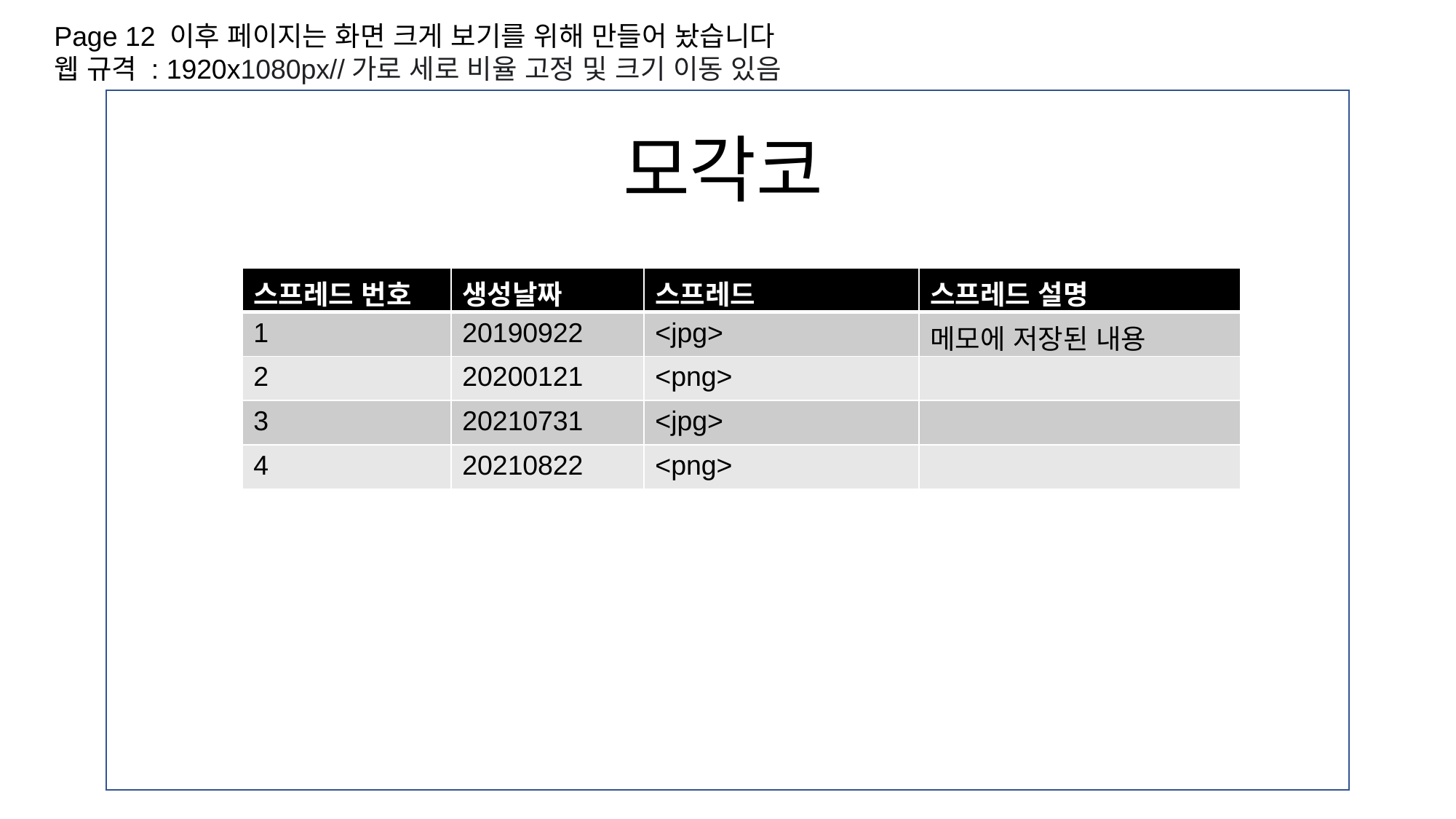

Page 12 이후 페이지는 화면 크게 보기를 위해 만들어 놨습니다
웹 규격 : 1920x1080px//가로 세로 비율 고정 및 크기 이동 있음
모각코
| 스프레드 번호 | 생성날짜 | 스프레드 | 스프레드 설명 |
| --- | --- | --- | --- |
| 1 | 20190922 | <jpg> | 메모에 저장된 내용 |
| 2 | 20200121 | <png> |  |
| 3 | 20210731 | <jpg> |  |
| 4 | 20210822 | <png> |  |